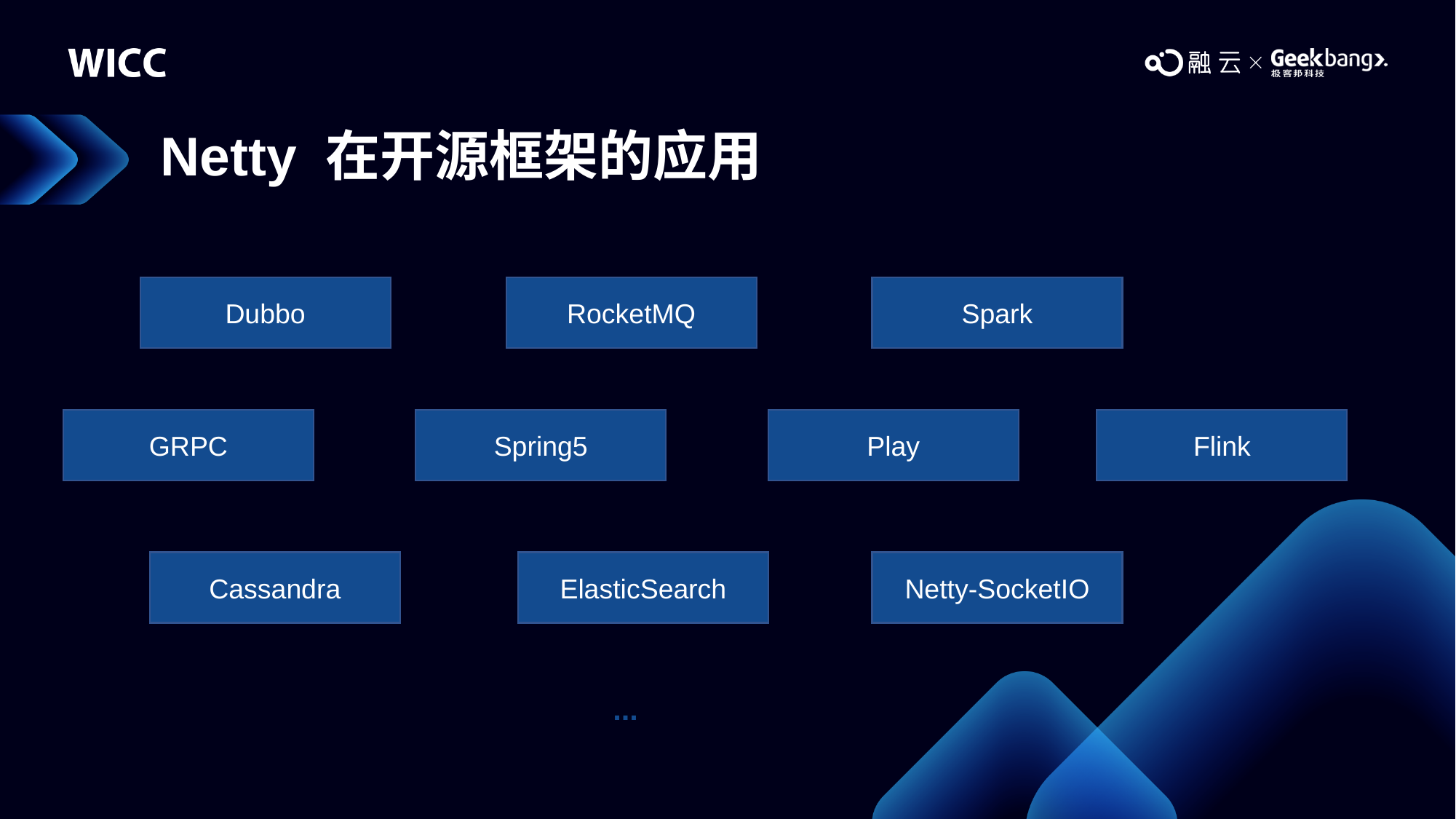

# Netty 在开源框架的应用
Dubbo
RocketMQ
Spark
GRPC
Spring5
Play
Flink
Cassandra
ElasticSearch
Netty-SocketIO
...